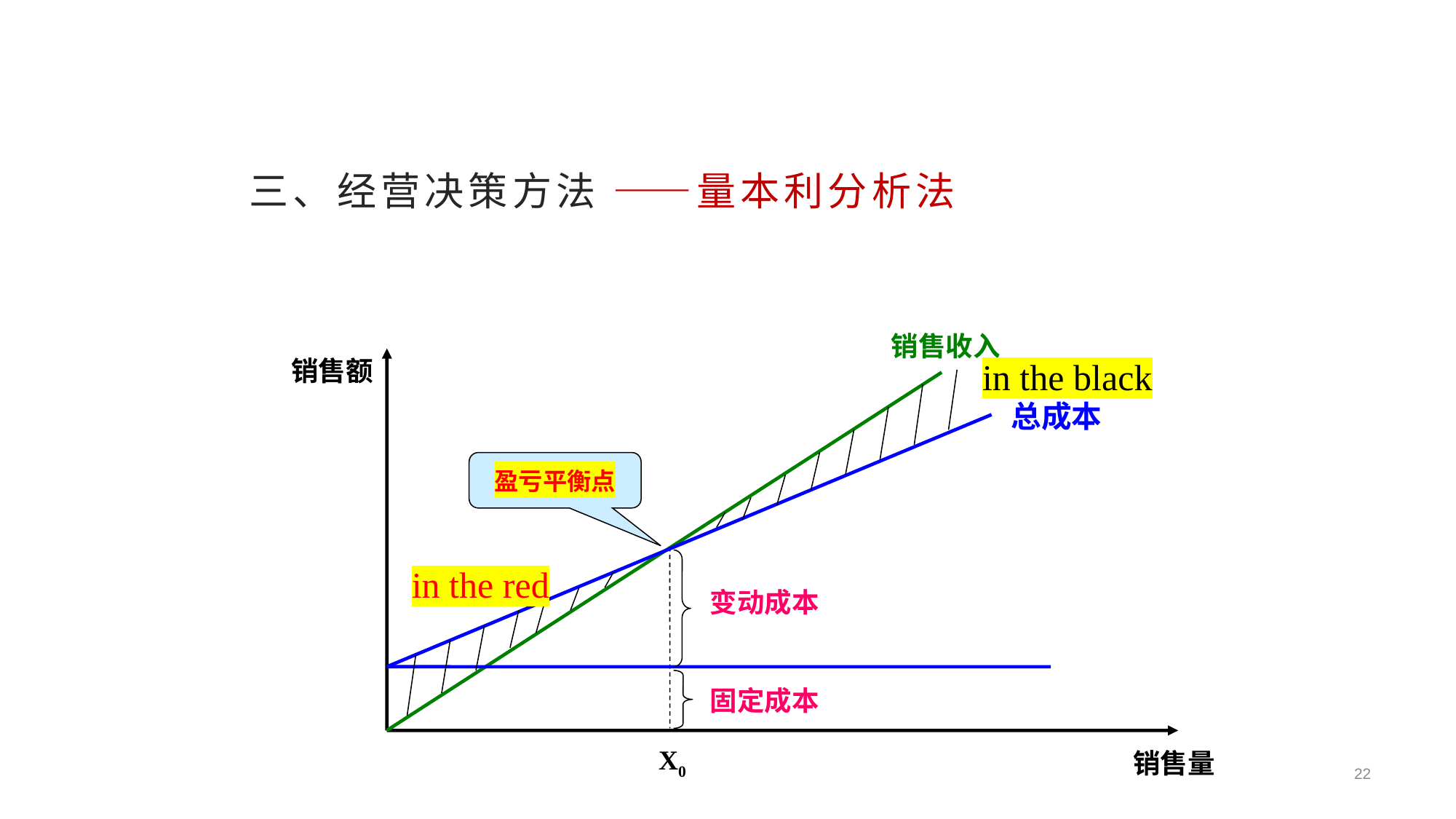

# 三、经营决策方法 ——量本利分析法
销售收入
销售额

总成本

X0

变动成本

固定成本

销售量
 in the black
盈亏平衡点
in the red
22